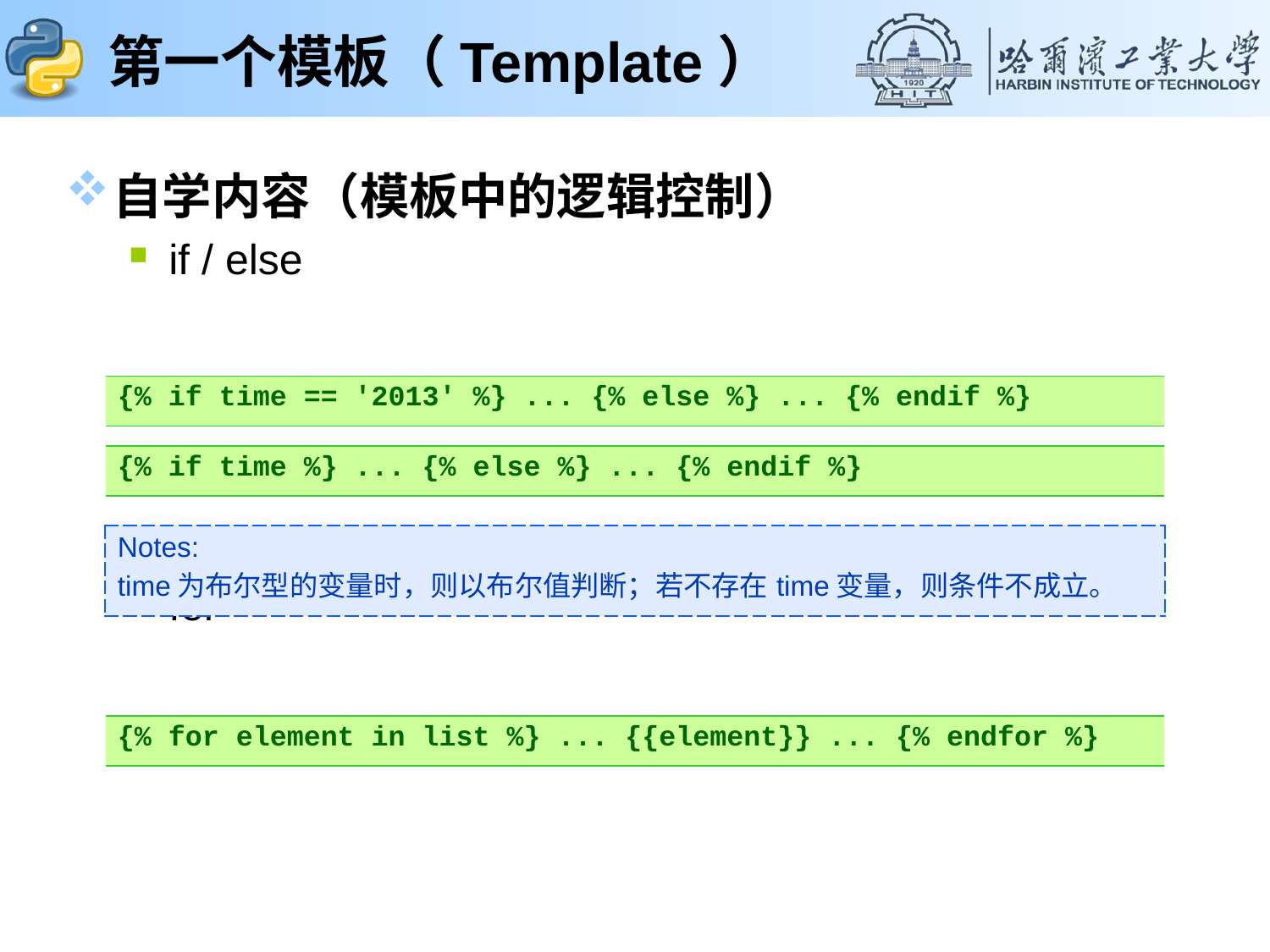

# 第一个模板（Template）
自学内容（模板中的逻辑控制）
if / else

for

| {% if time == '2013' %} ... {% else %} ... {% endif %} |
| --- |
| {% if time %} ... {% else %} ... {% endif %} |
| --- |
| Notes: time为布尔型的变量时，则以布尔值判断；若不存在time变量，则条件不成立。 |
| --- |
| {% for element in list %} ... {{element}} ... {% endfor %} |
| --- |